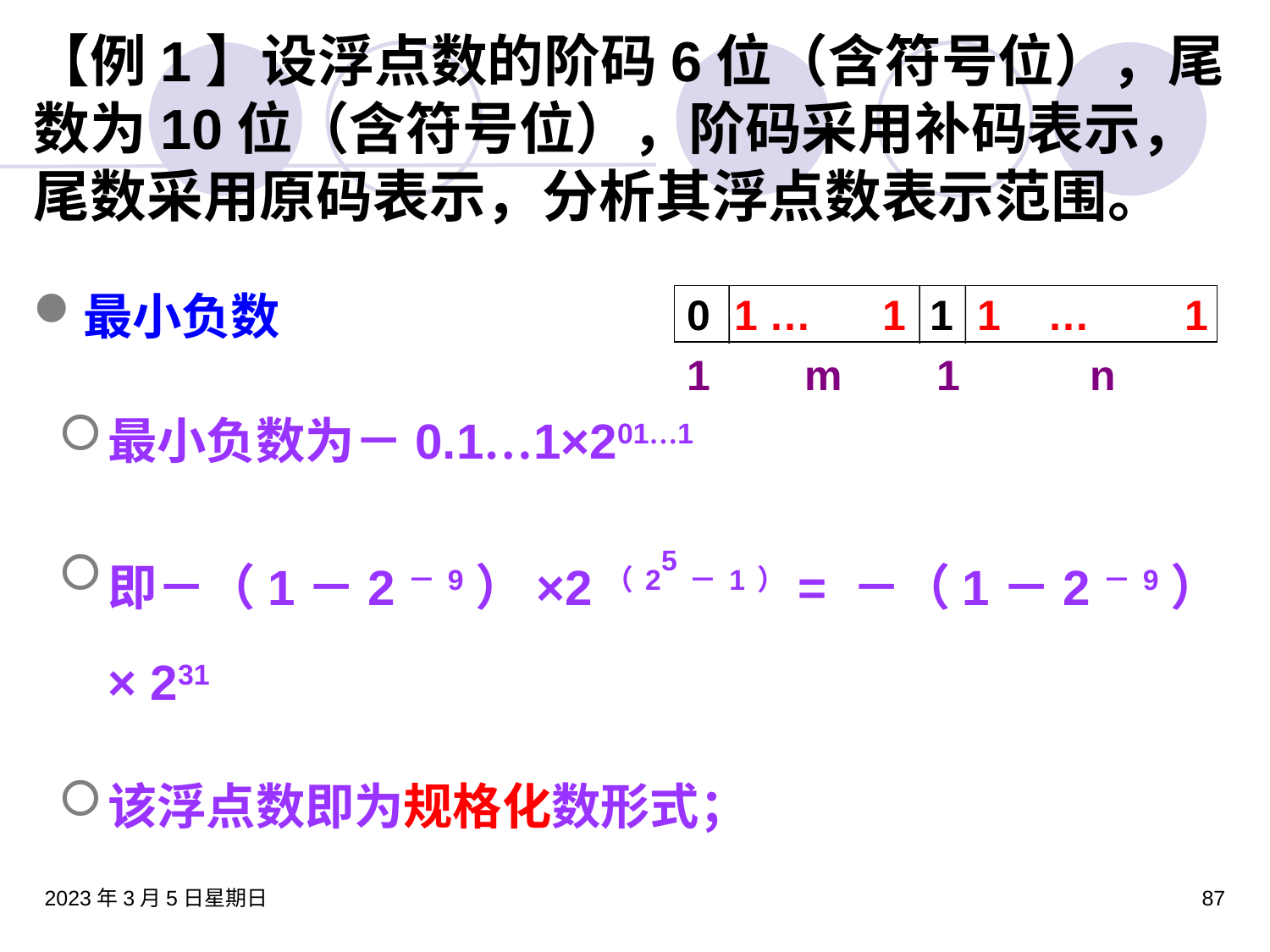

# 【例1】设浮点数的阶码6位（含符号位），尾数为10位（含符号位），阶码采用补码表示，尾数采用原码表示，分析其浮点数表示范围。

最小负数
最小负数为－0.1…1×201…1
即－（1－2－9）×2（25－1）= －（1－2－9）× 231
该浮点数即为规格化数形式；
0  1 …      1  1  1    …        1

1        m        1           n
2023年3月5日星期日
87